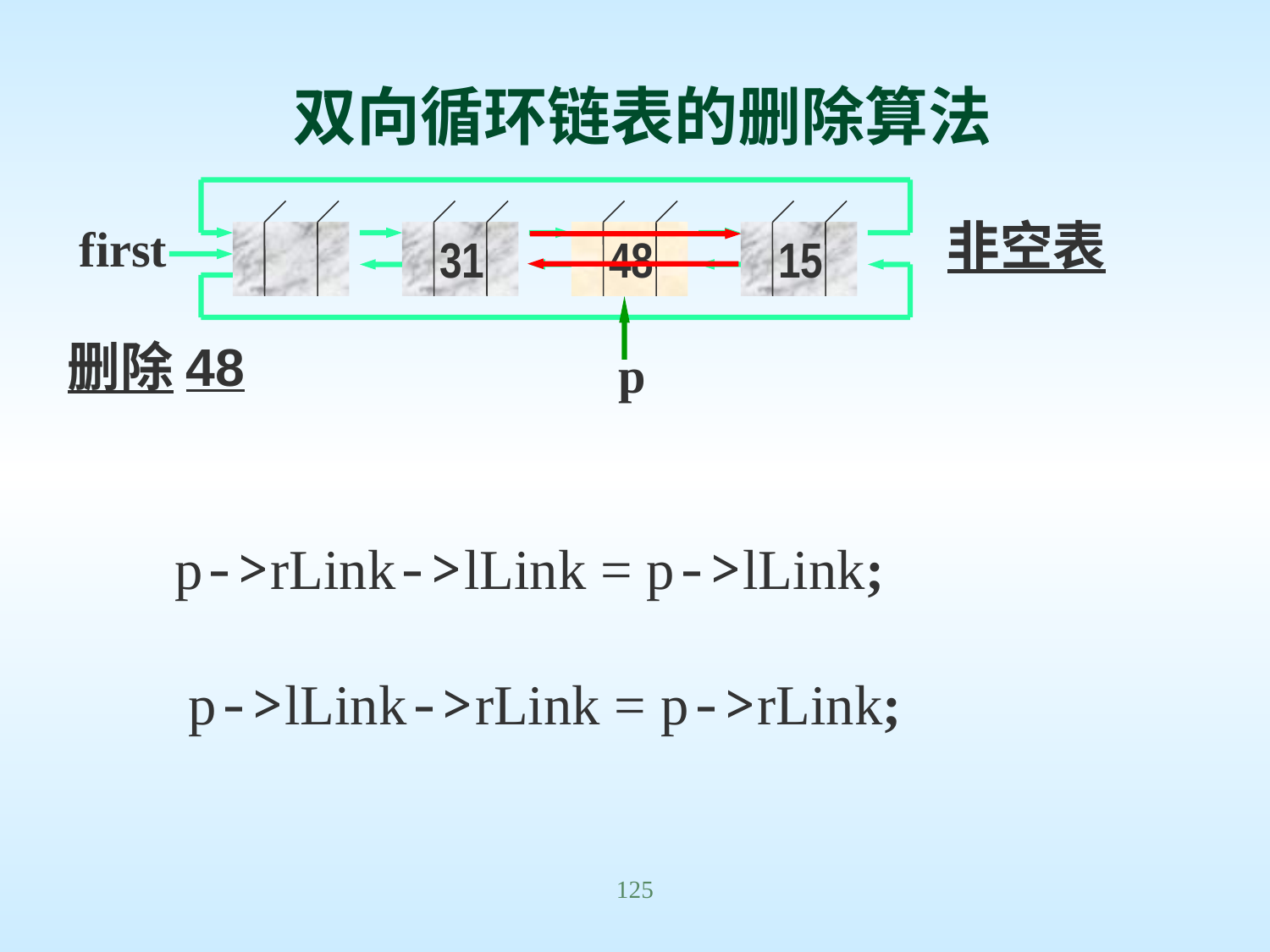

双向循环链表的删除算法

非空表
first

31

48

15

删除48
p
p->rLink->lLink = p->lLink;

 p->lLink->rLink = p->rLink;
125